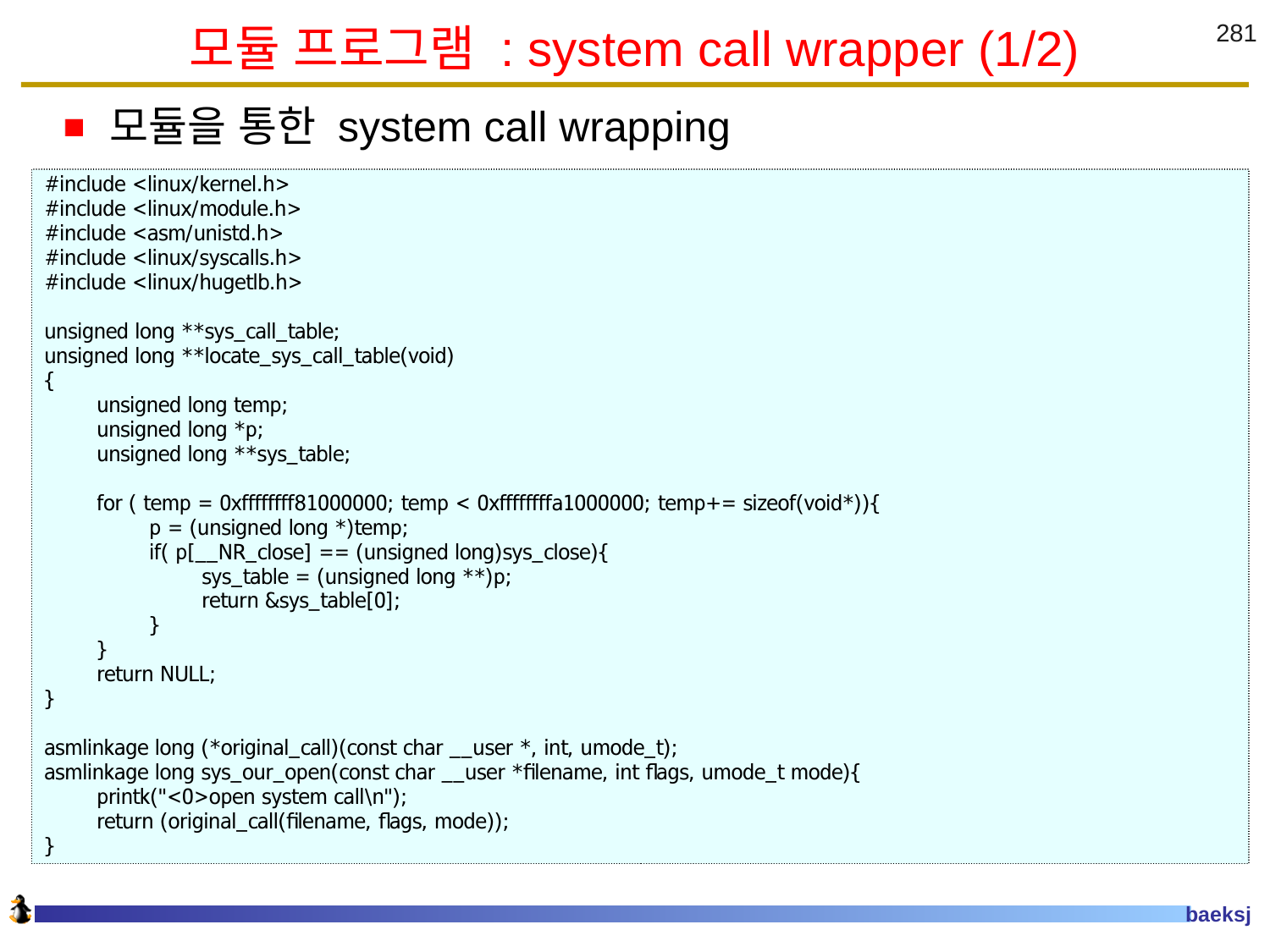

# 모듈 프로그램 : system call wrapper (1/2)
281
모듈을 통한 system call wrapping
#include <linux/kernel.h>
#include <linux/module.h>
#include <asm/unistd.h>
#include <linux/syscalls.h>
#include <linux/hugetlb.h>

unsigned long **sys_call_table;
unsigned long **locate_sys_call_table(void)
{
        unsigned long temp;
        unsigned long *p;
        unsigned long **sys_table;

        for ( temp = 0xffffffff81000000; temp < 0xffffffffa1000000; temp+= sizeof(void*)){
                p = (unsigned long *)temp;
                if( p[__NR_close] == (unsigned long)sys_close){
                        sys_table = (unsigned long **)p;
                        return &sys_table[0];
                }
        }
        return NULL;
}

asmlinkage long (*original_call)(const char __user *, int, umode_t);
asmlinkage long sys_our_open(const char __user *filename, int flags, umode_t mode){
        printk("<0>open system call\n");
        return (original_call(filename, flags, mode));
}